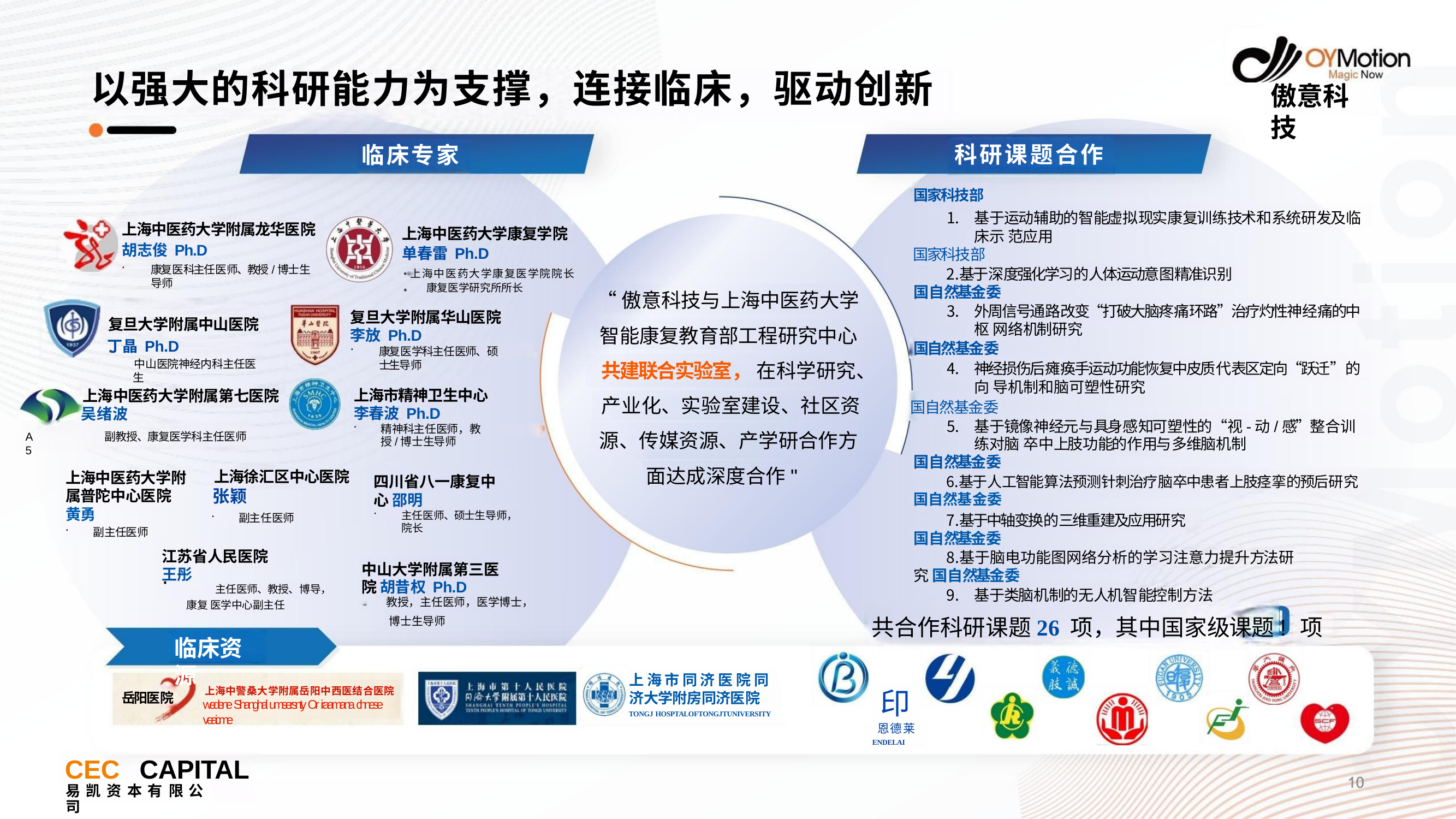

# 以强大的科研能力为支撑，连接临床，驱动创新
傲意科技
科研课题合作
临床专家
国家科技部
基于运动辅助的智能虚拟现实康复训练技术和系统研发及临床示 范应用
国家科技部
基于深度强化学习的人体运动意图精准识别 国自然基金委
外周信号通路改变“打破大脑疼痛环路”治疗灼性神经痛的中枢 网络机制研究
国自然基金委
神经损伤后瘫痪手运动功能恢复中皮质代表区定向“跃迁”的向 导机制和脑可塑性研究
国自然基金委
基于镜像神经元与具身感知可塑性的“视-动/感”整合训练对脑 卒中上肢功能的作用与多维脑机制
国自然基金委
基于人工智能算法预测针刺治疗脑卒中患者上肢痉挛的预后研究 国自然基金委
基于中轴变换的三维重建及应用研究 国自然基金委
基于脑电功能图网络分析的学习注意力提升方法研究 国自然基金委
基于类脑机制的无人机智能控制方法

上海中医药大学附属龙华医院 胡志俊Ph.D
康复医科主任医师、教授/博士生导师

复旦大学附属中山医院 丁晶 Ph.D
中山医院神经内科主任医生
上海中医药大学康复学院 单春雷 Ph.D
上海中医药大学康复医学院院长 康复医学研究所所长
“傲意科技与上海中医药大学 智能康复教育部工程研究中心 共建联合实验室， 在科学研究、 产业化、实验室建设、社区资 源、传媒资源、产学研合作方
面达成深度合作"

复旦大学附属华山医院 李放 Ph.D
康复医学科主任医师、硕士生导师

上海市精神卫生中心 李春波 Ph.D
精神科主任医师，教授/博士生导师
上海中医药大学附属第七医院 吴绪波
副教授、康复医学科主任医师
A5
上海徐汇区中心医院
张颖
副主任医师
上海中医药大学附 属普陀中心医院 黄勇
副主任医师
四川省八一康复中心 邵明
主任医师、硕士生导师，院长
江苏省人民医院 王彤
	主任医师、教授、博导，康复 医学中心副主任
中山大学附属第三医院 胡昔权 Ph.D
教授，主任医师，医学博士， 博士生导师
·
共合作科研课题26	项，其中国家级课题!	项

印
恩德莱
ENDELAI
临床资源

上 海 市 同 济 医 院 同济大学附房同济医院
TONGJ HOSPTALOFTONGJTUNIVERSITY
上海中警桑大学附属岳阳中西医结合医院
wedene Shanghal umsersnty Or iraamana chnese veaicme
岳阳医院
CEC	CAPITAL
易 凯 资 本 有 限 公	司